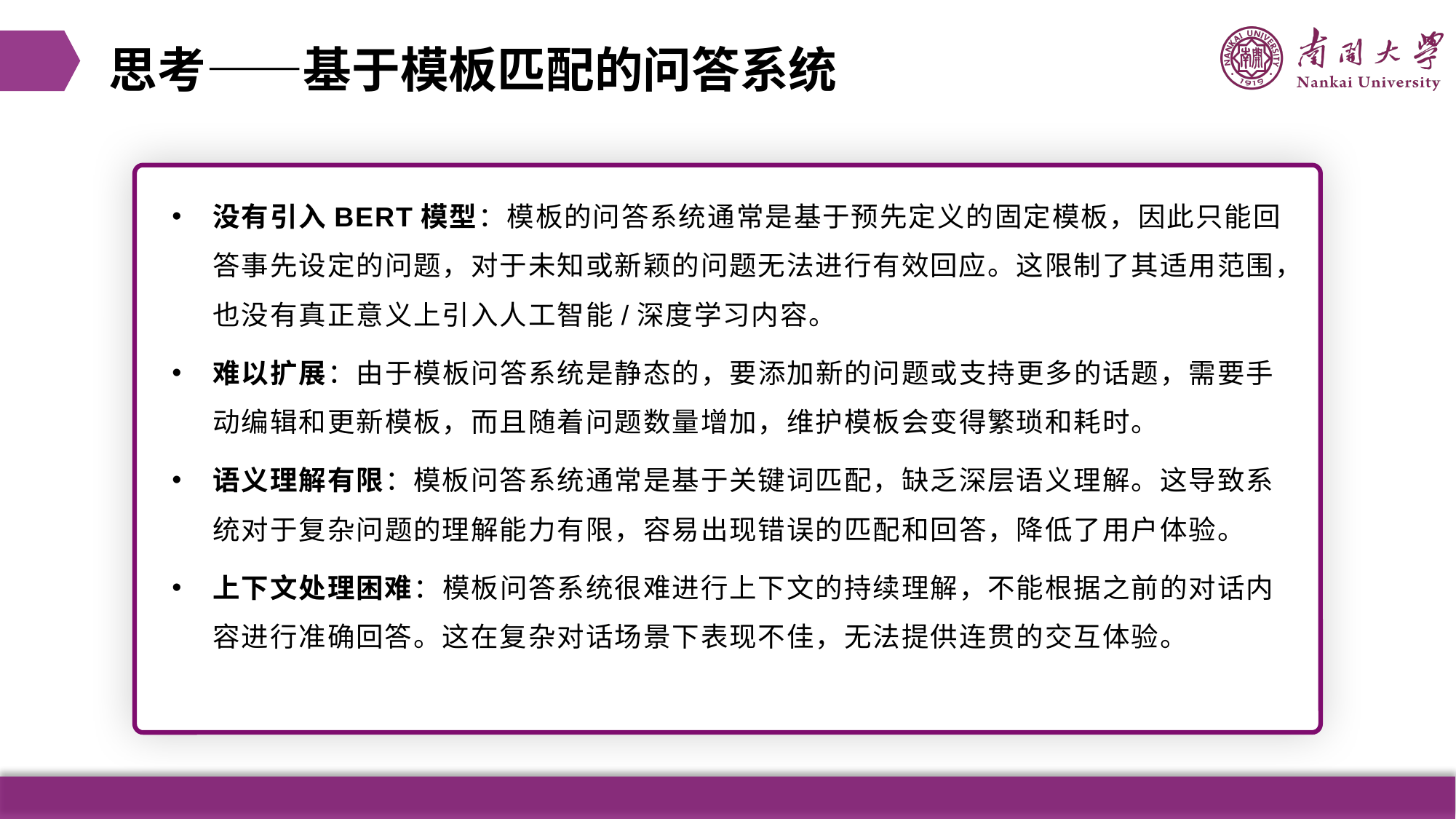

思考——基于模板匹配的问答系统

没有引入BERT模型：模板的问答系统通常是基于预先定义的固定模板，因此只能回答事先设定的问题，对于未知或新颖的问题无法进行有效回应。这限制了其适用范围，也没有真正意义上引入人工智能/深度学习内容。
难以扩展：由于模板问答系统是静态的，要添加新的问题或支持更多的话题，需要手动编辑和更新模板，而且随着问题数量增加，维护模板会变得繁琐和耗时。
语义理解有限：模板问答系统通常是基于关键词匹配，缺乏深层语义理解。这导致系统对于复杂问题的理解能力有限，容易出现错误的匹配和回答，降低了用户体验。
上下文处理困难：模板问答系统很难进行上下文的持续理解，不能根据之前的对话内容进行准确回答。这在复杂对话场景下表现不佳，无法提供连贯的交互体验。